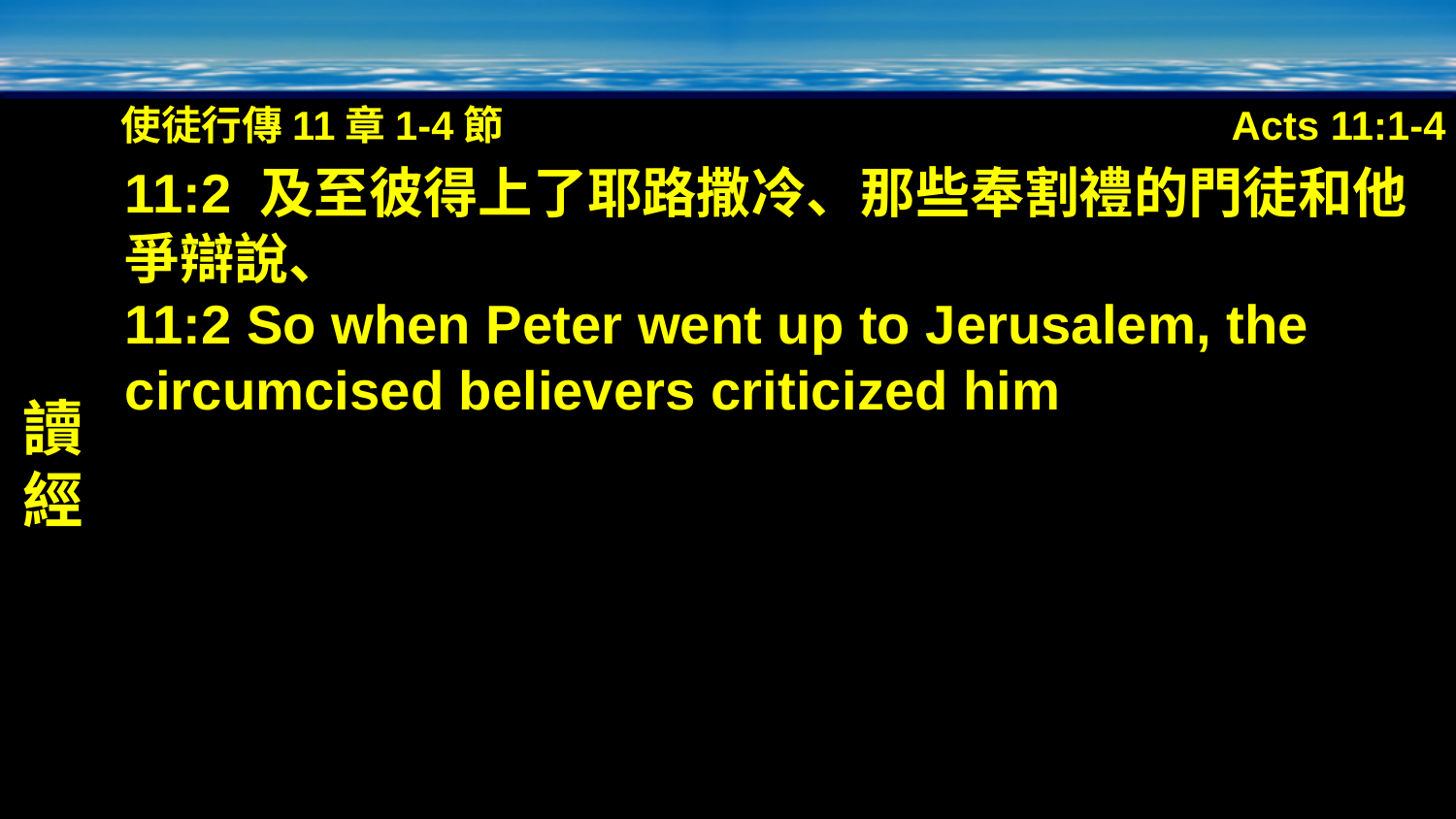

使徒行傳11章1-4節
Acts 11:1-4
讀經
11:2 及至彼得上了耶路撒冷、那些奉割禮的門徒和他爭辯說、
11:2 So when Peter went up to Jerusalem, the circumcised believers criticized him